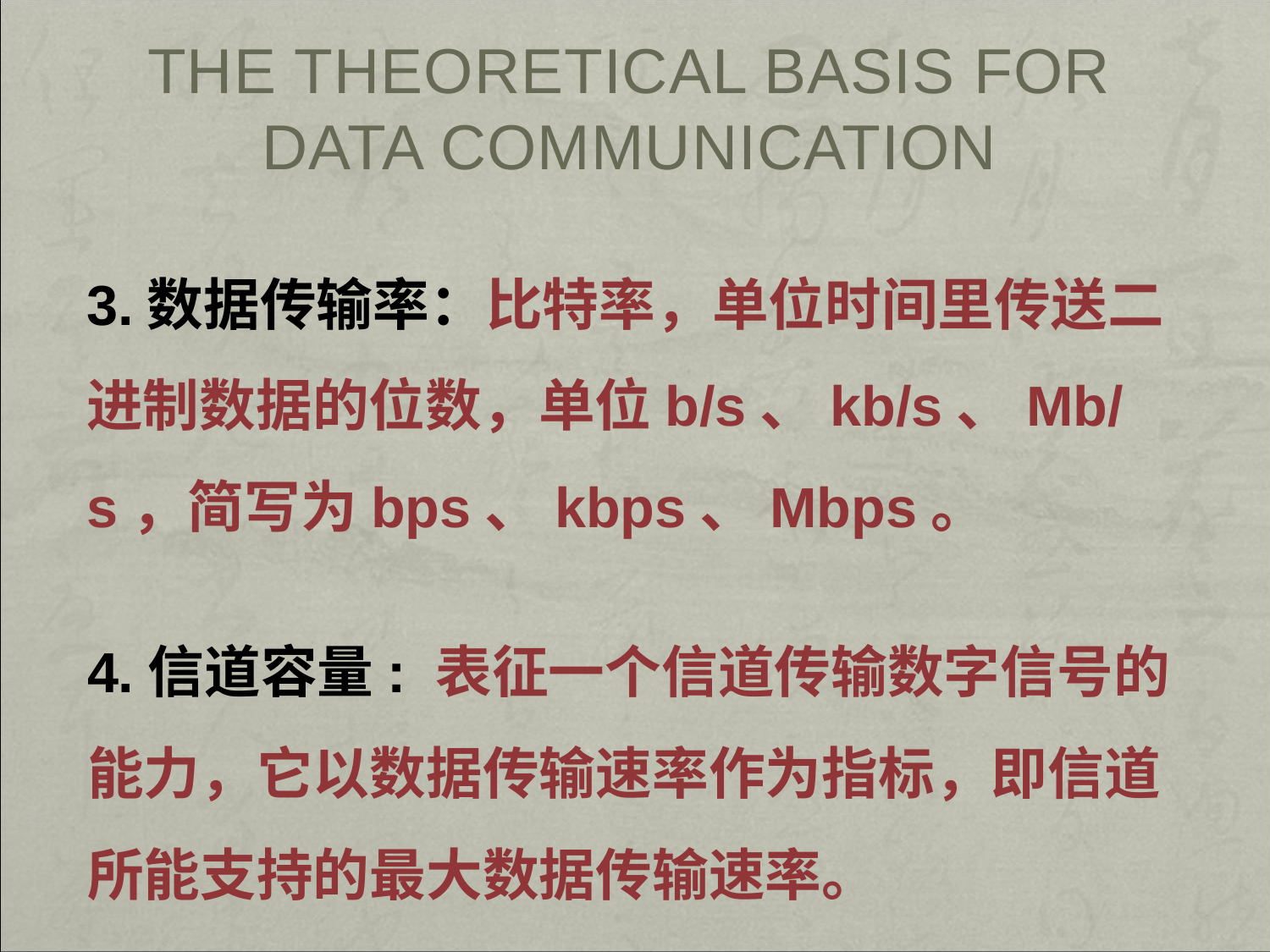

# The Theoretical Basis for Data Communication
3.数据传输率：比特率，单位时间里传送二进制数据的位数，单位b/s、kb/s、Mb/s，简写为bps、kbps、Mbps。
4.信道容量: 表征一个信道传输数字信号的能力，它以数据传输速率作为指标，即信道所能支持的最大数据传输速率。